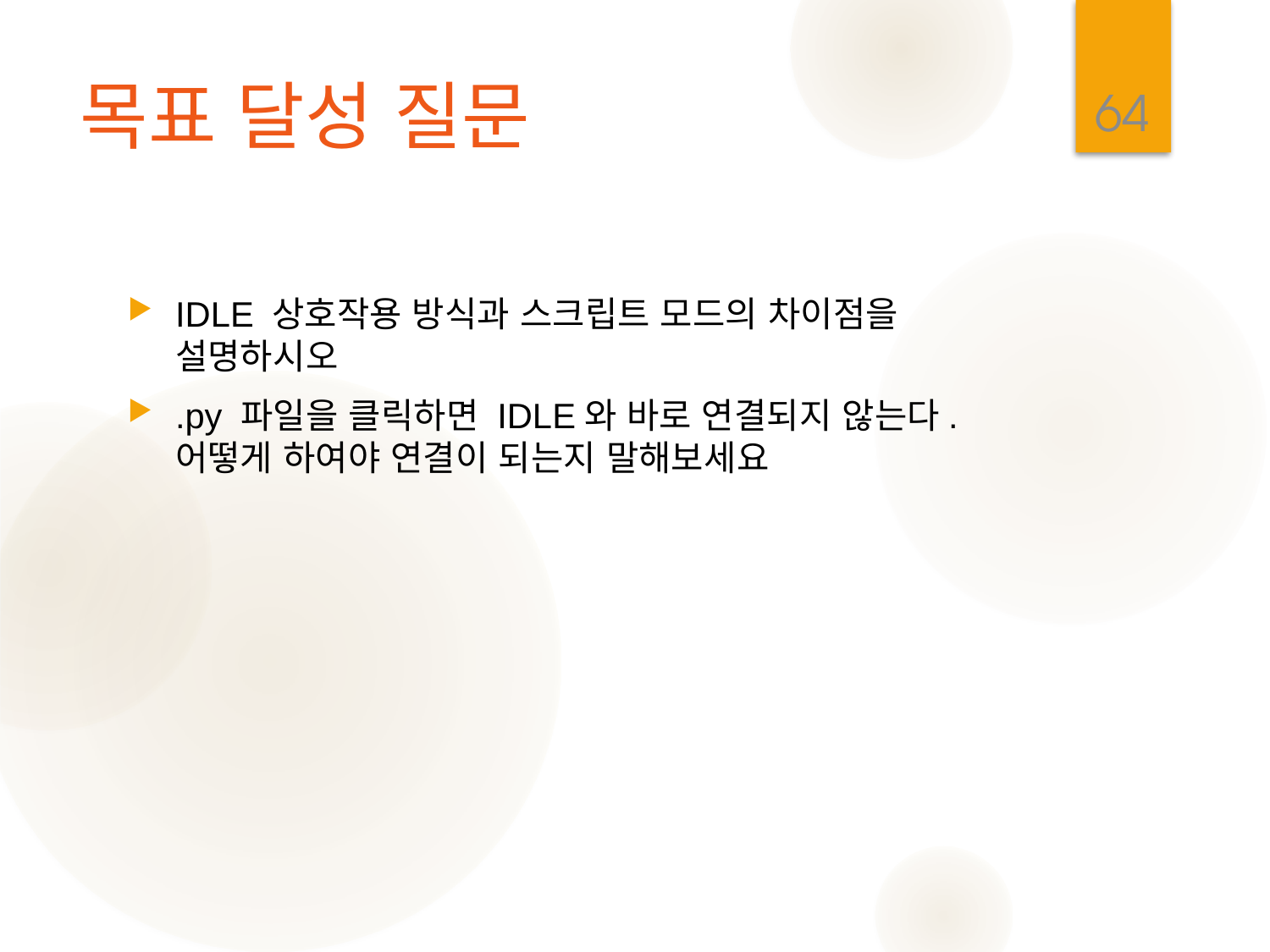

64
# 목표 달성 질문
IDLE 상호작용 방식과 스크립트 모드의 차이점을 설명하시오
.py 파일을 클릭하면 IDLE와 바로 연결되지 않는다. 어떻게 하여야 연결이 되는지 말해보세요